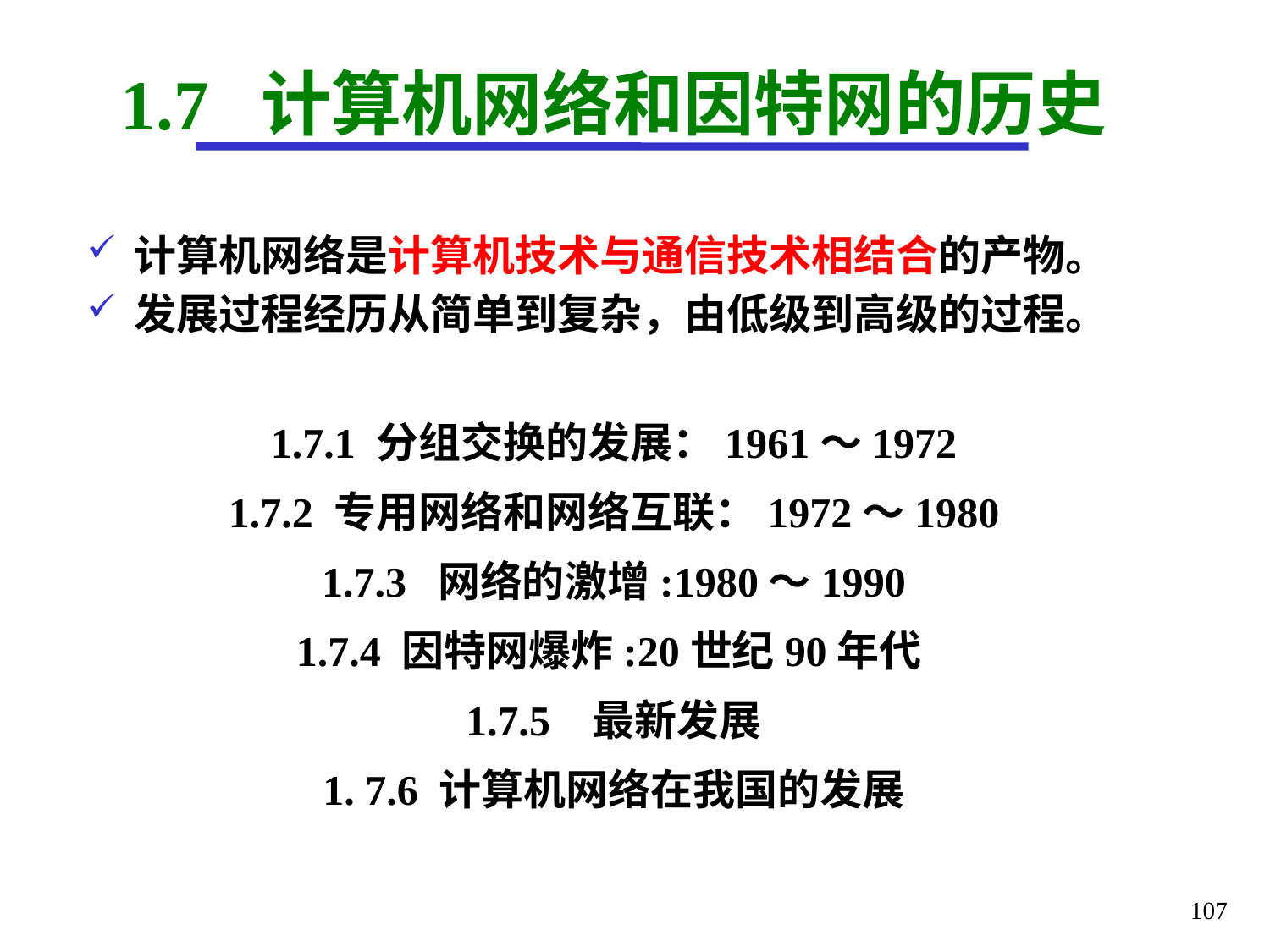

# 1.7  计算机网络和因特网的历史
计算机网络是计算机技术与通信技术相结合的产物。
发展过程经历从简单到复杂，由低级到高级的过程。

1.7.1 分组交换的发展：1961～1972
1.7.2 专用网络和网络互联：1972～1980
1.7.3  网络的激增:1980～1990
1.7.4 因特网爆炸:20世纪90年代
1.7.5   最新发展
1. 7.6 计算机网络在我国的发展
107